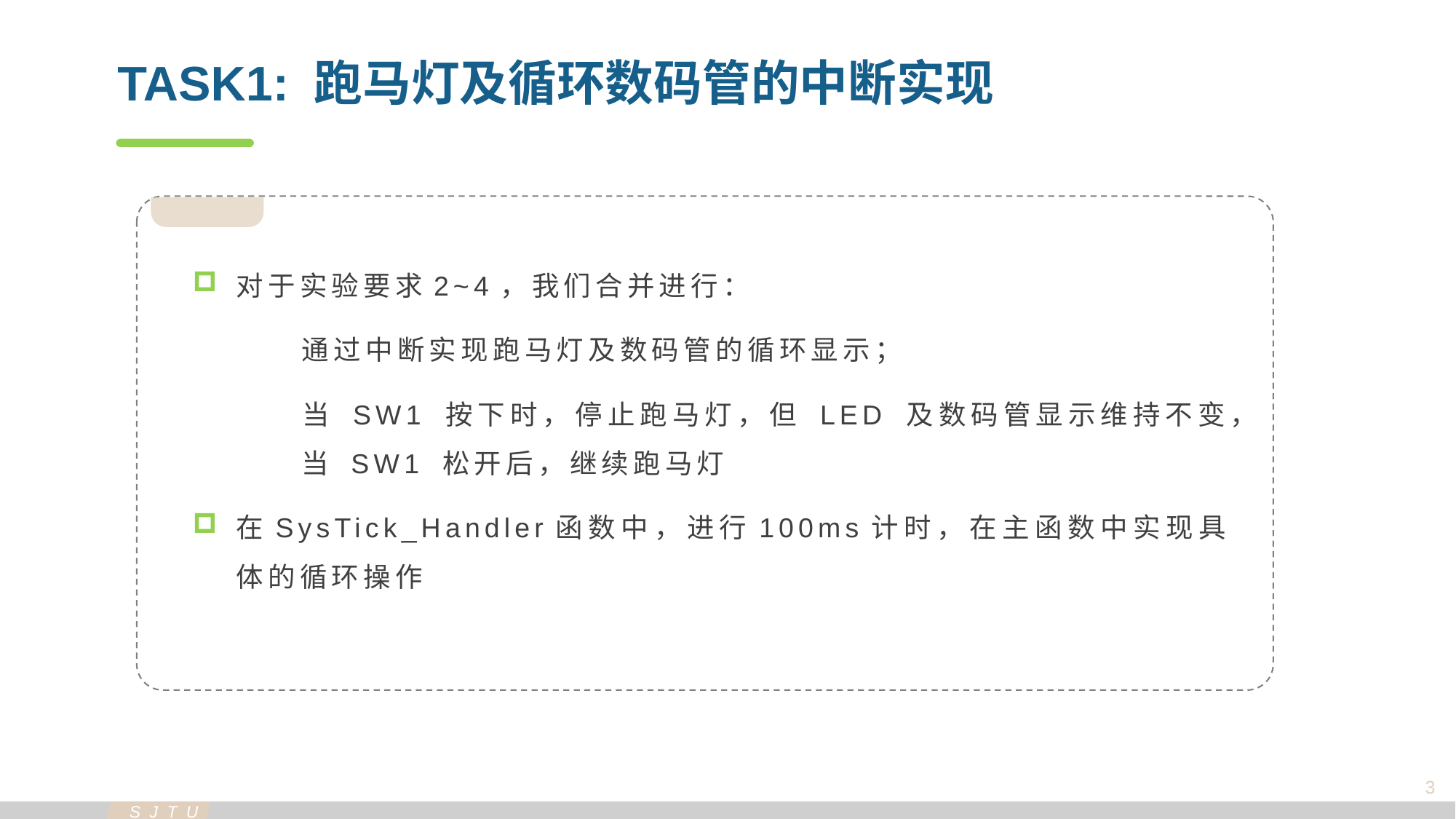

TASK1: 跑马灯及循环数码管的中断实现

对于实验要求2~4，我们合并进行：
	通过中断实现跑马灯及数码管的循环显示；
	当 SW1 按下时，停止跑马灯，但 LED 及数码管显示维持不变，	当 SW1 松开后，继续跑马灯
在SysTick_Handler函数中，进行100ms计时，在主函数中实现具体的循环操作
3